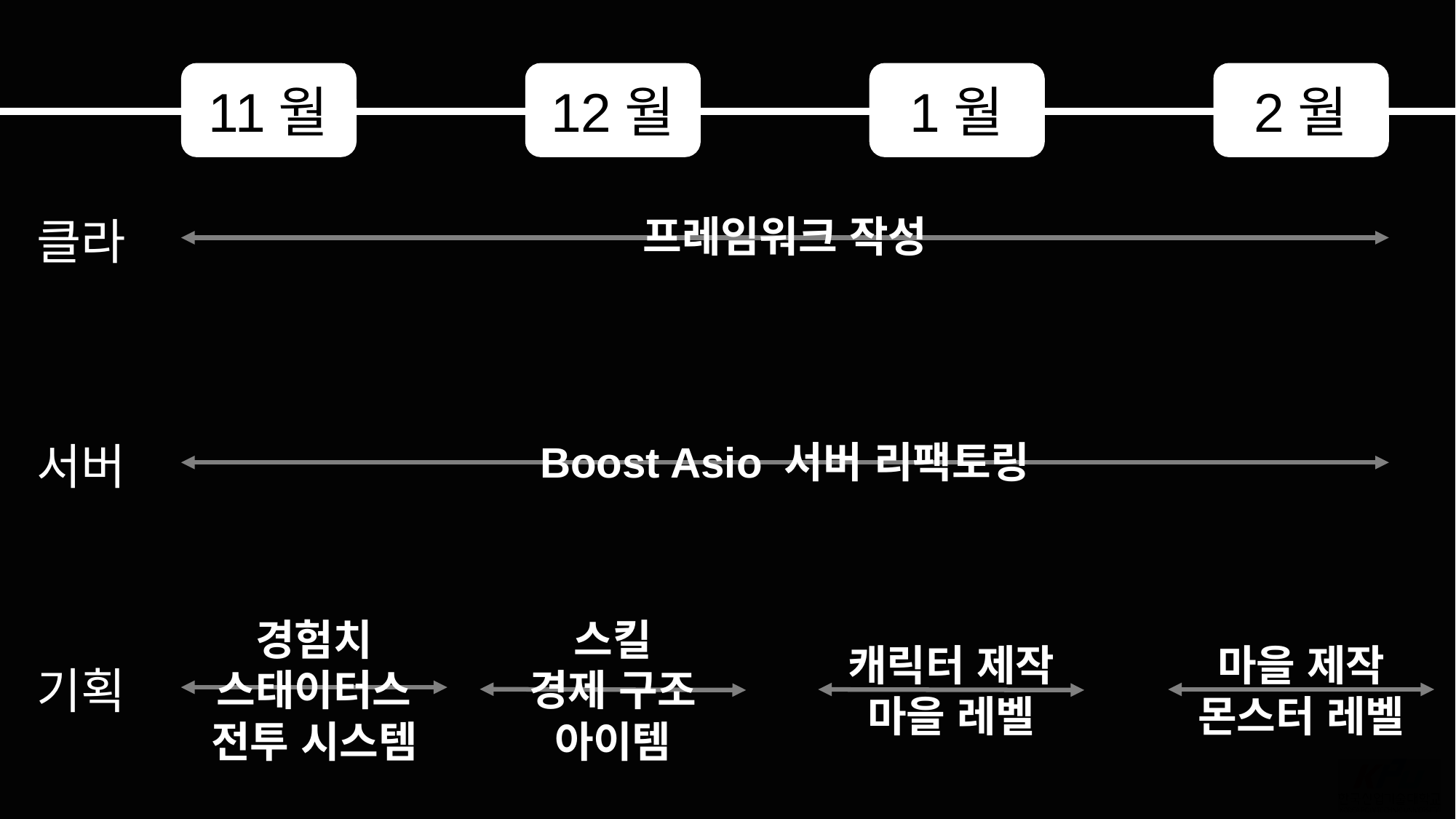

11월
12월
1월
2월
프레임워크 작성
클라
서버
Boost Asio 서버 리팩토링
경험치
스태이터스
전투 시스템
스킬
경제 구조
아이템
캐릭터 제작
마을 레벨
마을 제작
몬스터 레벨
기획